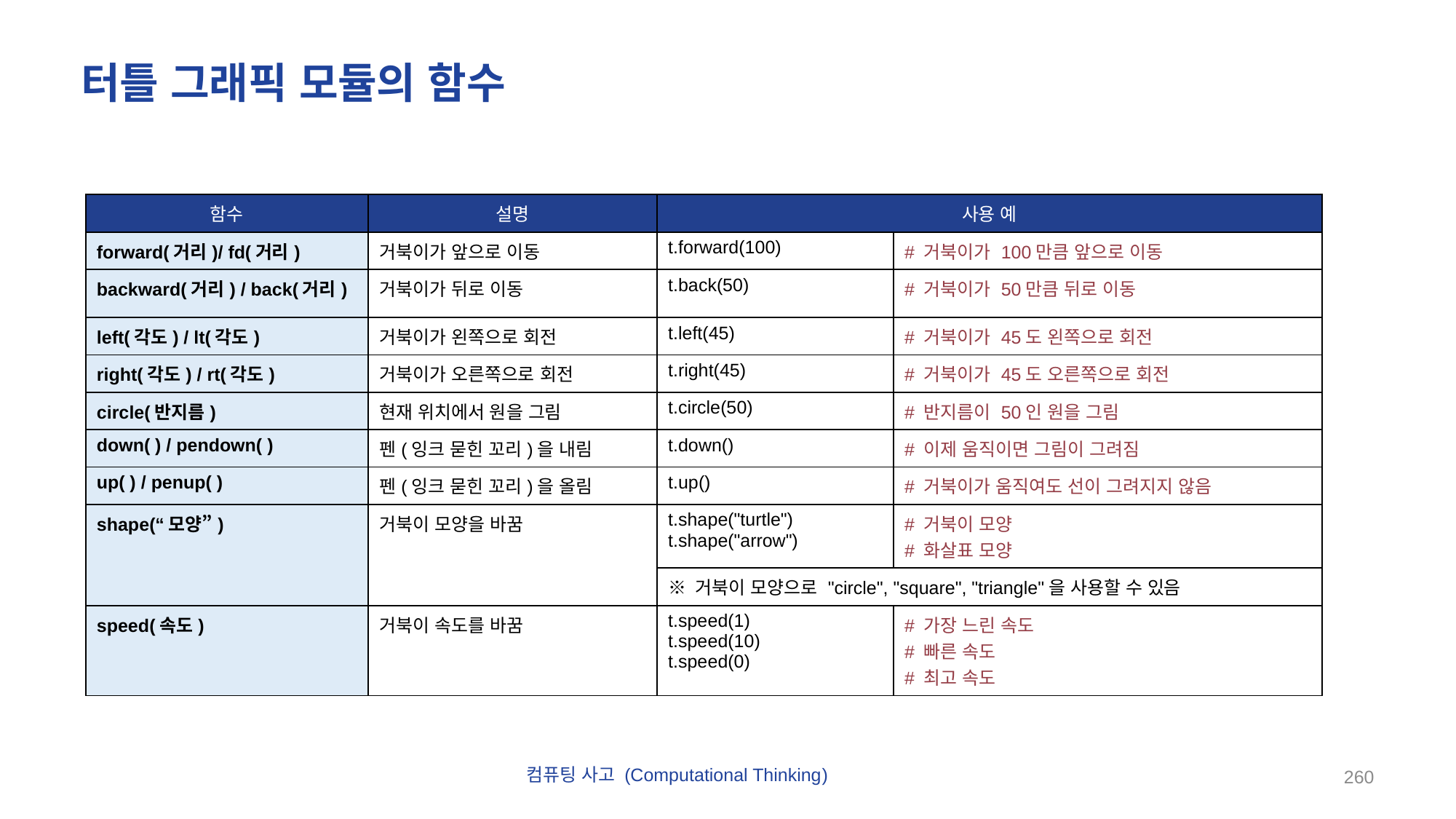

# 터틀 그래픽 모듈의 함수
| 함수 | 설명 | 사용 예 |  |
| --- | --- | --- | --- |
| forward(거리)/ fd(거리) | 거북이가 앞으로 이동 | t.forward(100) | # 거북이가 100만큼 앞으로 이동 |
| backward(거리) / back(거리) | 거북이가 뒤로 이동 | t.back(50) | # 거북이가 50만큼 뒤로 이동 |
| left(각도) / lt(각도) | 거북이가 왼쪽으로 회전 | t.left(45) | # 거북이가 45도 왼쪽으로 회전 |
| right(각도) / rt(각도) | 거북이가 오른쪽으로 회전 | t.right(45) | # 거북이가 45도 오른쪽으로 회전 |
| circle(반지름) | 현재 위치에서 원을 그림 | t.circle(50) | # 반지름이 50인 원을 그림 |
| down( ) / pendown( ) | 펜(잉크 묻힌 꼬리)을 내림 | t.down() | # 이제 움직이면 그림이 그려짐 |
| up( ) / penup( ) | 펜(잉크 묻힌 꼬리)을 올림 | t.up() | # 거북이가 움직여도 선이 그려지지 않음 |
| shape(“모양”) | 거북이 모양을 바꿈 | t.shape("turtle") t.shape("arrow") | # 거북이 모양 # 화살표 모양 |
|  |  | ※ 거북이 모양으로 "circle", "square", "triangle"을 사용할 수 있음 |  |
| speed(속도) | 거북이 속도를 바꿈 | t.speed(1) t.speed(10) t.speed(0) | # 가장 느린 속도 # 빠른 속도 # 최고 속도 |